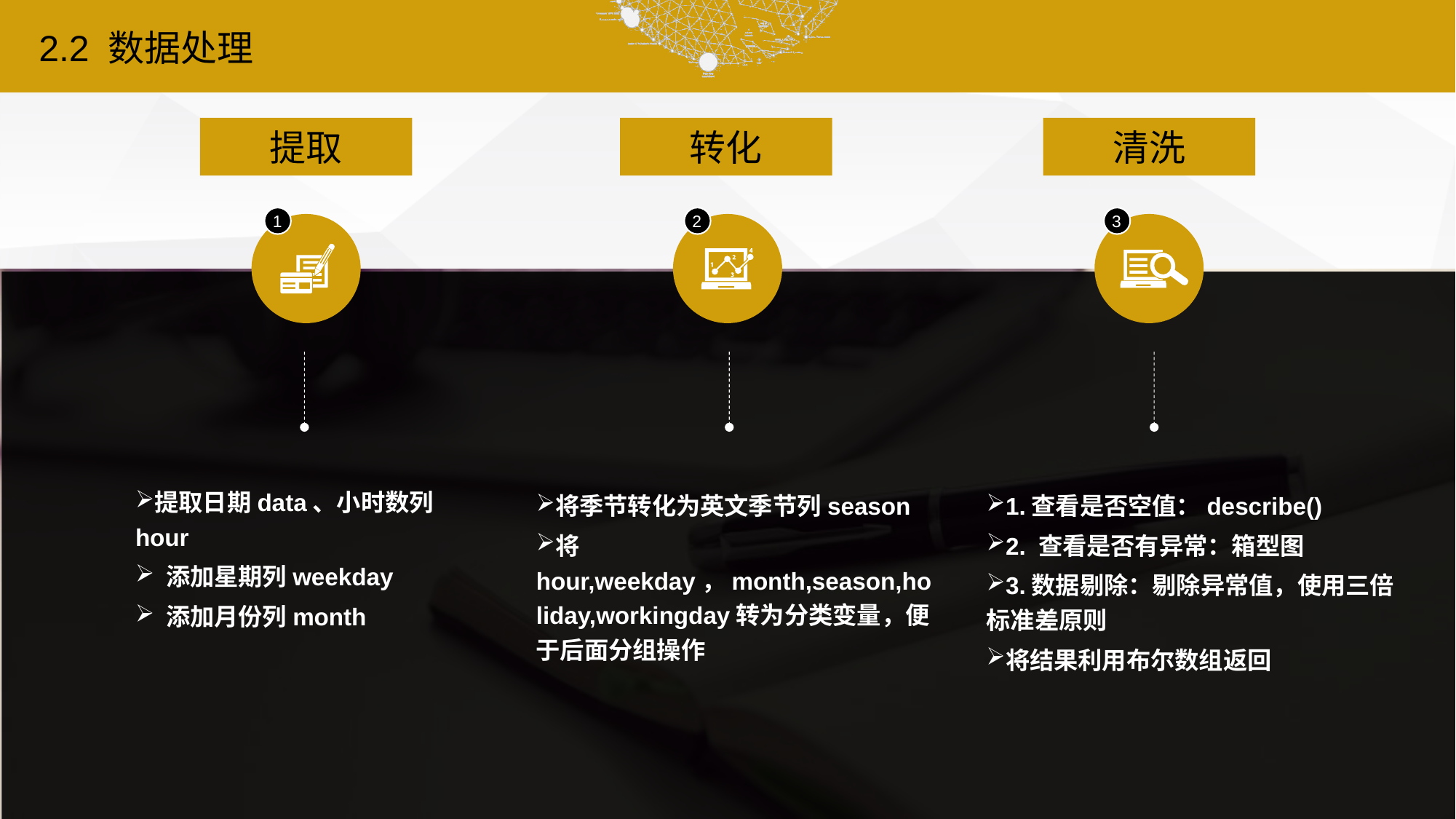

2.2 数据处理
提取
转化
清洗

1

2

3

提取日期data、小时数列hour
 添加星期列weekday
 添加月份列month
将季节转化为英文季节列season
将hour,weekday，month,season,holiday,workingday转为分类变量，便于后面分组操作

1.查看是否空值：describe()
2. 查看是否有异常：箱型图
3.数据剔除：剔除异常值，使用三倍标准差原则
将结果利用布尔数组返回